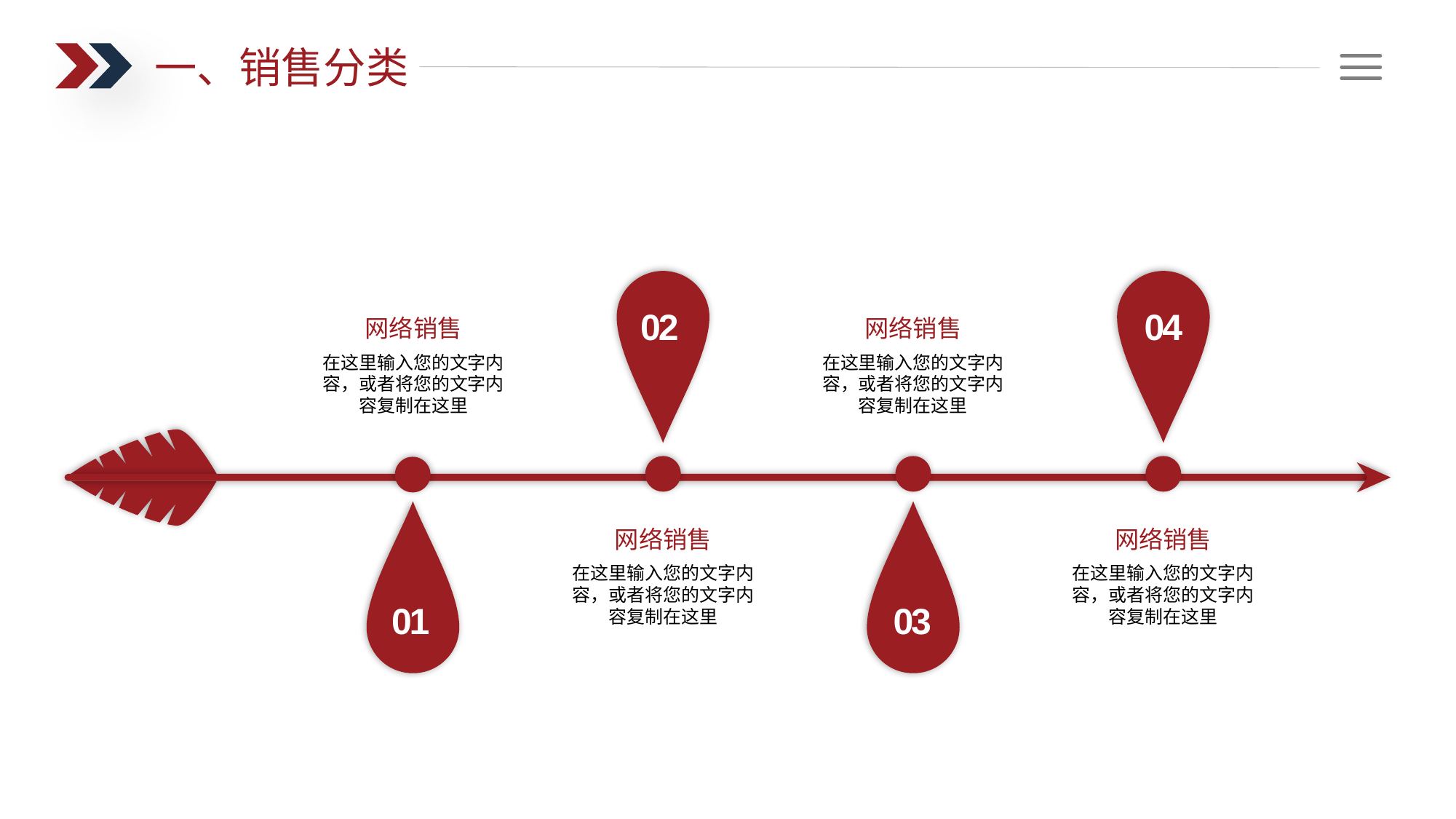

一、销售分类

02
04
网络销售
网络销售
在这里输入您的文字内容，或者将您的文字内容复制在这里
在这里输入您的文字内容，或者将您的文字内容复制在这里

网络销售
网络销售
在这里输入您的文字内容，或者将您的文字内容复制在这里
在这里输入您的文字内容，或者将您的文字内容复制在这里
01
03